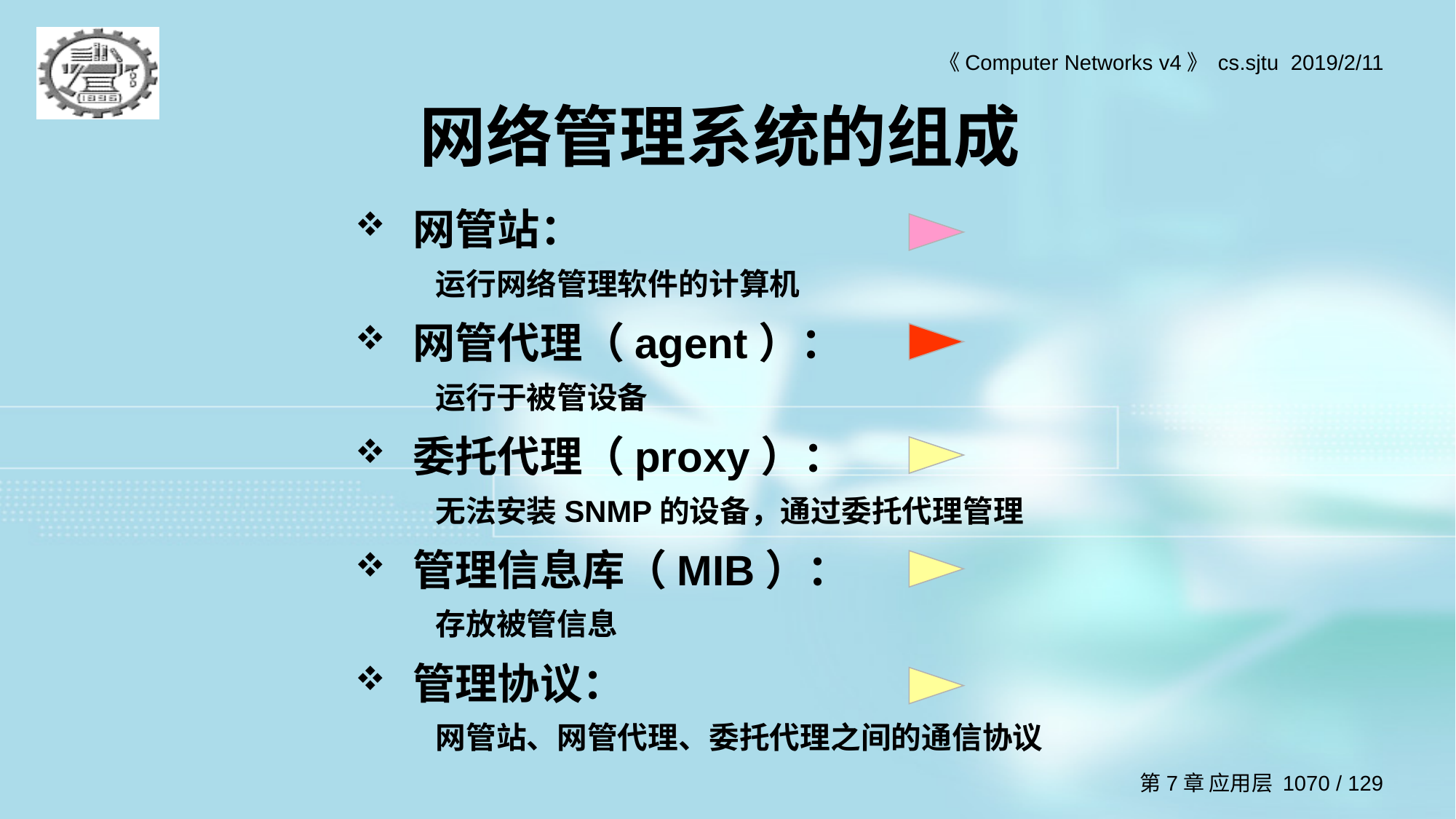

# 网络管理系统的组成
网管站：
运行网络管理软件的计算机
网管代理（agent）：
运行于被管设备
委托代理（proxy）：
无法安装SNMP的设备，通过委托代理管理
管理信息库（MIB）：
存放被管信息
管理协议：
网管站、网管代理、委托代理之间的通信协议